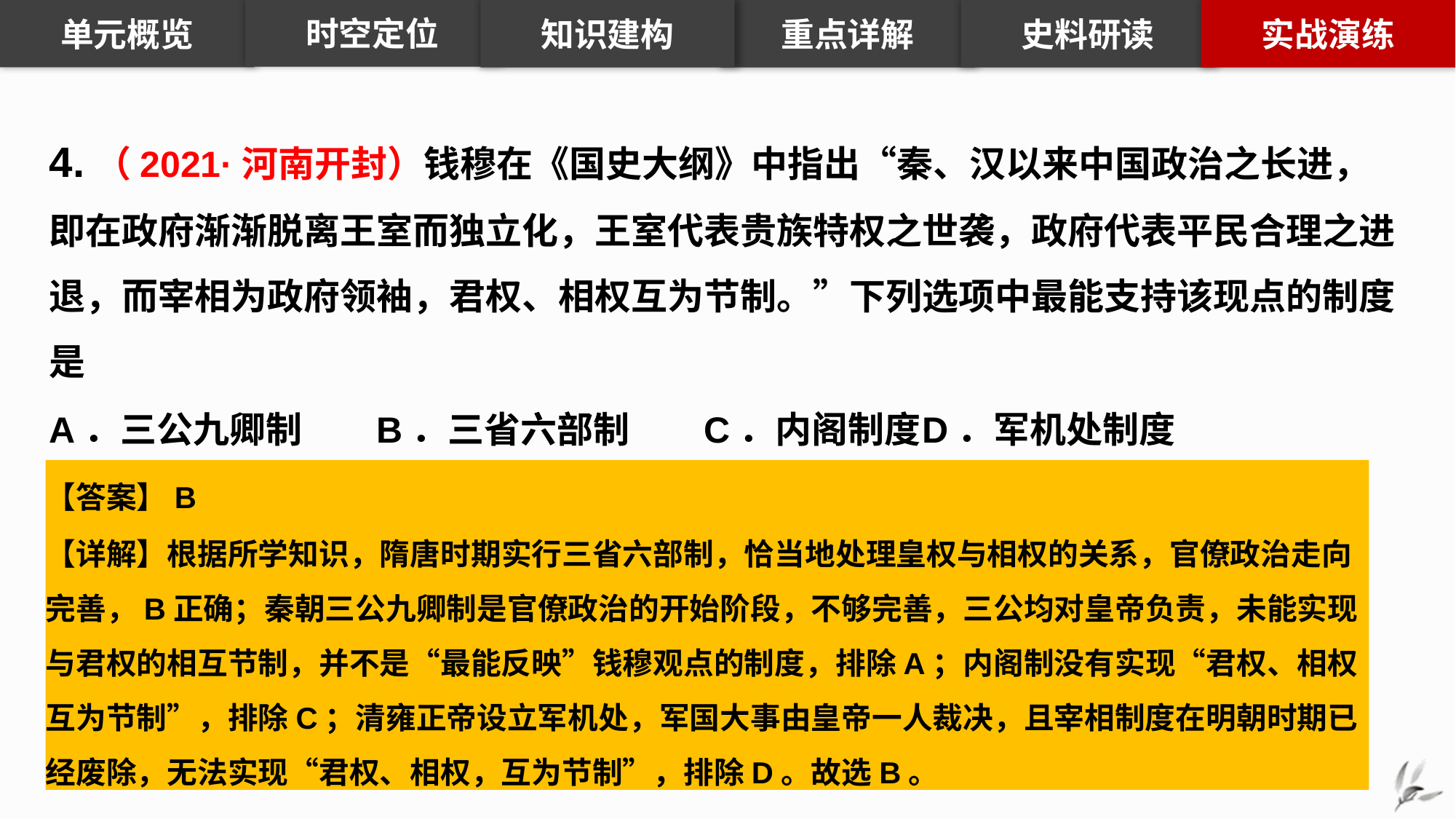

知识建构
重点详解
史料研读

实战演练
时空定位
单元概览
4.（2021·河南开封）钱穆在《国史大纲》中指出“秦、汉以来中国政治之长进，即在政府渐渐脱离王室而独立化，王室代表贵族特权之世袭，政府代表平民合理之进退，而宰相为政府领袖，君权、相权互为节制。”下列选项中最能支持该现点的制度是
A．三公九卿制	B．三省六部制	C．内阁制度	D．军机处制度
【答案】B
【详解】根据所学知识，隋唐时期实行三省六部制，恰当地处理皇权与相权的关系，官僚政治走向完善，B正确；秦朝三公九卿制是官僚政治的开始阶段，不够完善，三公均对皇帝负责，未能实现与君权的相互节制，并不是“最能反映”钱穆观点的制度，排除A；内阁制没有实现“君权、相权互为节制”，排除C；清雍正帝设立军机处，军国大事由皇帝一人裁决，且宰相制度在明朝时期已经废除，无法实现“君权、相权，互为节制”，排除D。故选B。